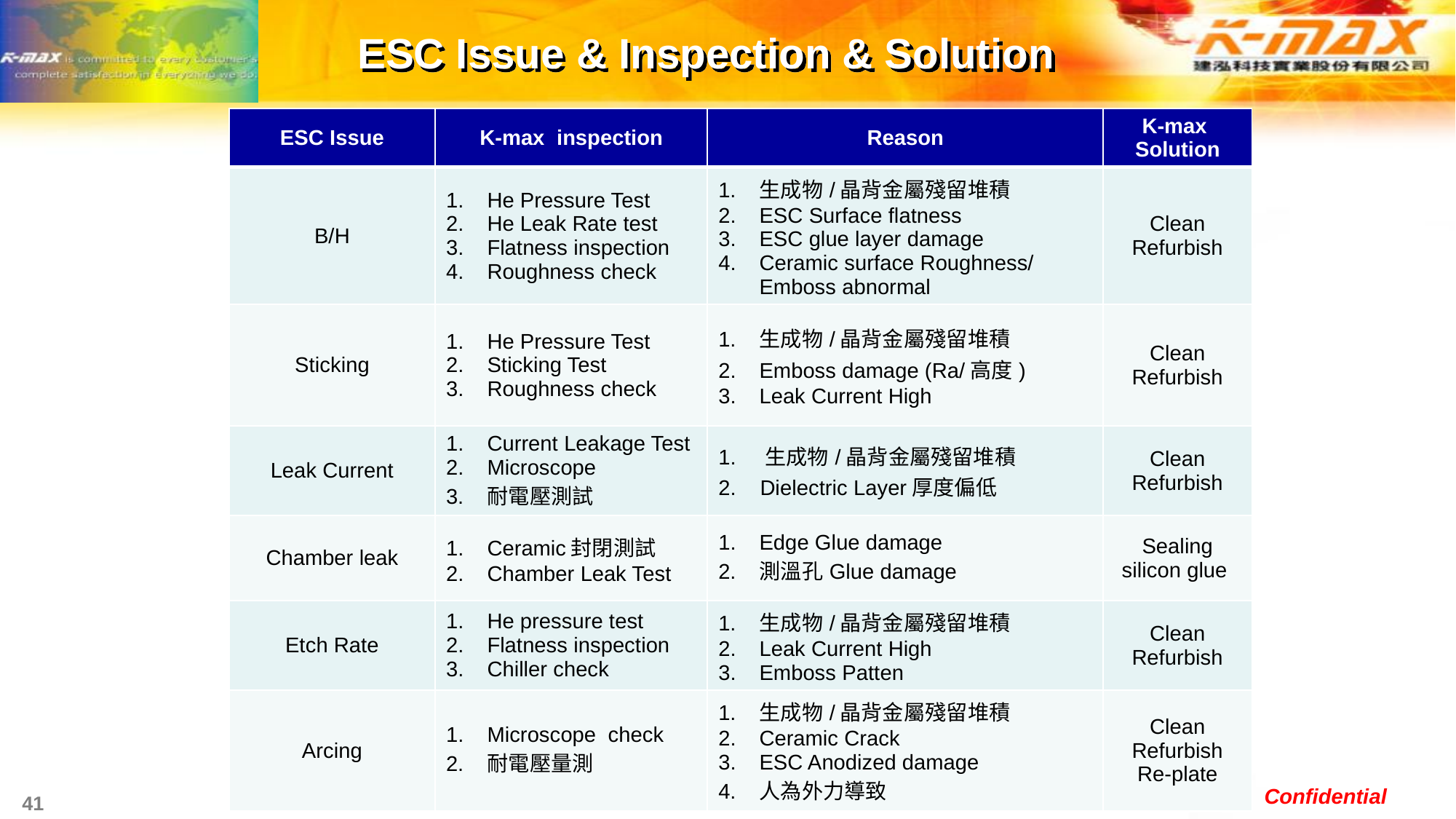

ESC Issue & Inspection & Solution
| ESC Issue | K-max inspection | Reason | K-max Solution |
| --- | --- | --- | --- |
| B/H | He Pressure Test He Leak Rate test Flatness inspection Roughness check | 生成物/晶背金屬殘留堆積 ESC Surface flatness ESC glue layer damage Ceramic surface Roughness/ Emboss abnormal | Clean Refurbish |
| Sticking | He Pressure Test Sticking Test Roughness check | 生成物/晶背金屬殘留堆積 Emboss damage (Ra/高度) Leak Current High | Clean Refurbish |
| Leak Current | Current Leakage Test Microscope 耐電壓測試 | 1. 生成物/晶背金屬殘留堆積 2. Dielectric Layer厚度偏低 | Clean Refurbish |
| Chamber leak | Ceramic封閉測試 Chamber Leak Test | Edge Glue damage 測溫孔Glue damage | Sealing silicon glue |
| Etch Rate | He pressure test Flatness inspection Chiller check | 生成物/晶背金屬殘留堆積 Leak Current High Emboss Patten | Clean Refurbish |
| Arcing | Microscope check 耐電壓量測 | 生成物/晶背金屬殘留堆積 Ceramic Crack ESC Anodized damage 人為外力導致 | Clean Refurbish Re-plate |